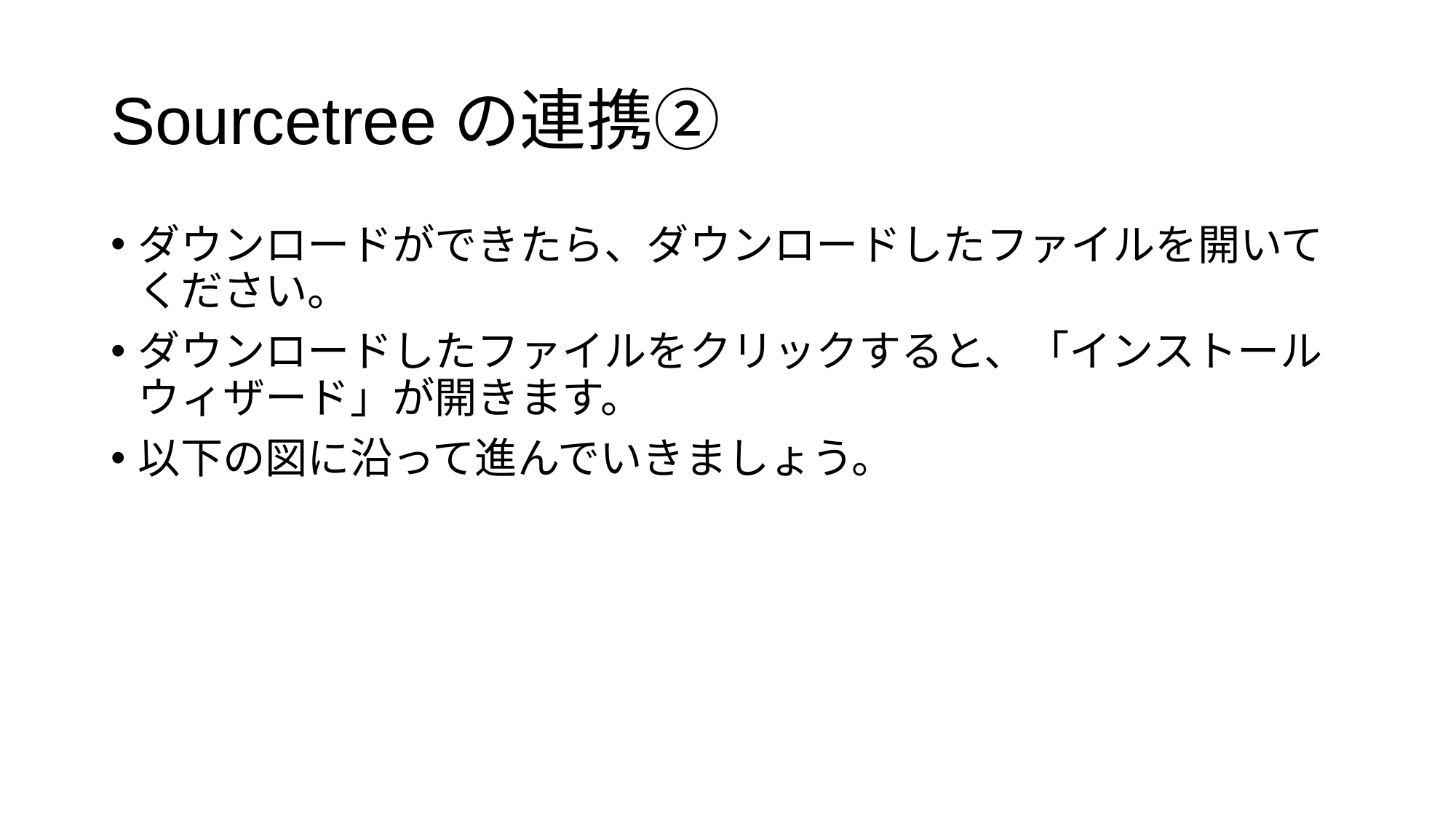

# Sourcetreeの連携②
ダウンロードができたら、ダウンロードしたファイルを開いてください。
ダウンロードしたファイルをクリックすると、「インストールウィザード」が開きます。
以下の図に沿って進んでいきましょう。